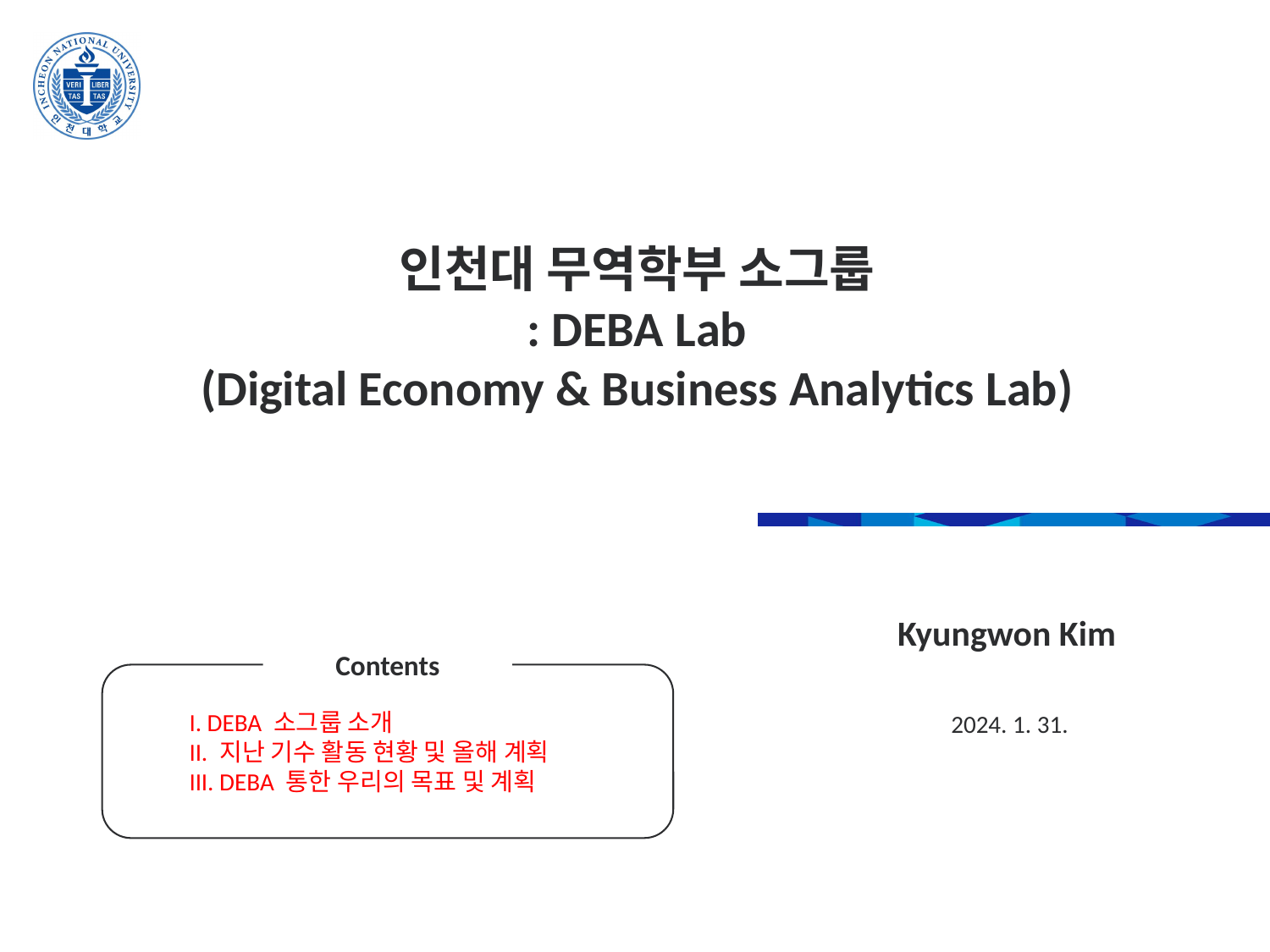

인천대 무역학부 소그룹
: DEBA Lab
(Digital Economy & Business Analytics Lab)
Kyungwon Kim
Contents
            I. DEBA 소그룹 소개
            II. 지난 기수 활동 현황 및 올해 계획
            III. DEBA 통한 우리의 목표 및 계획
2024. 1. 31.